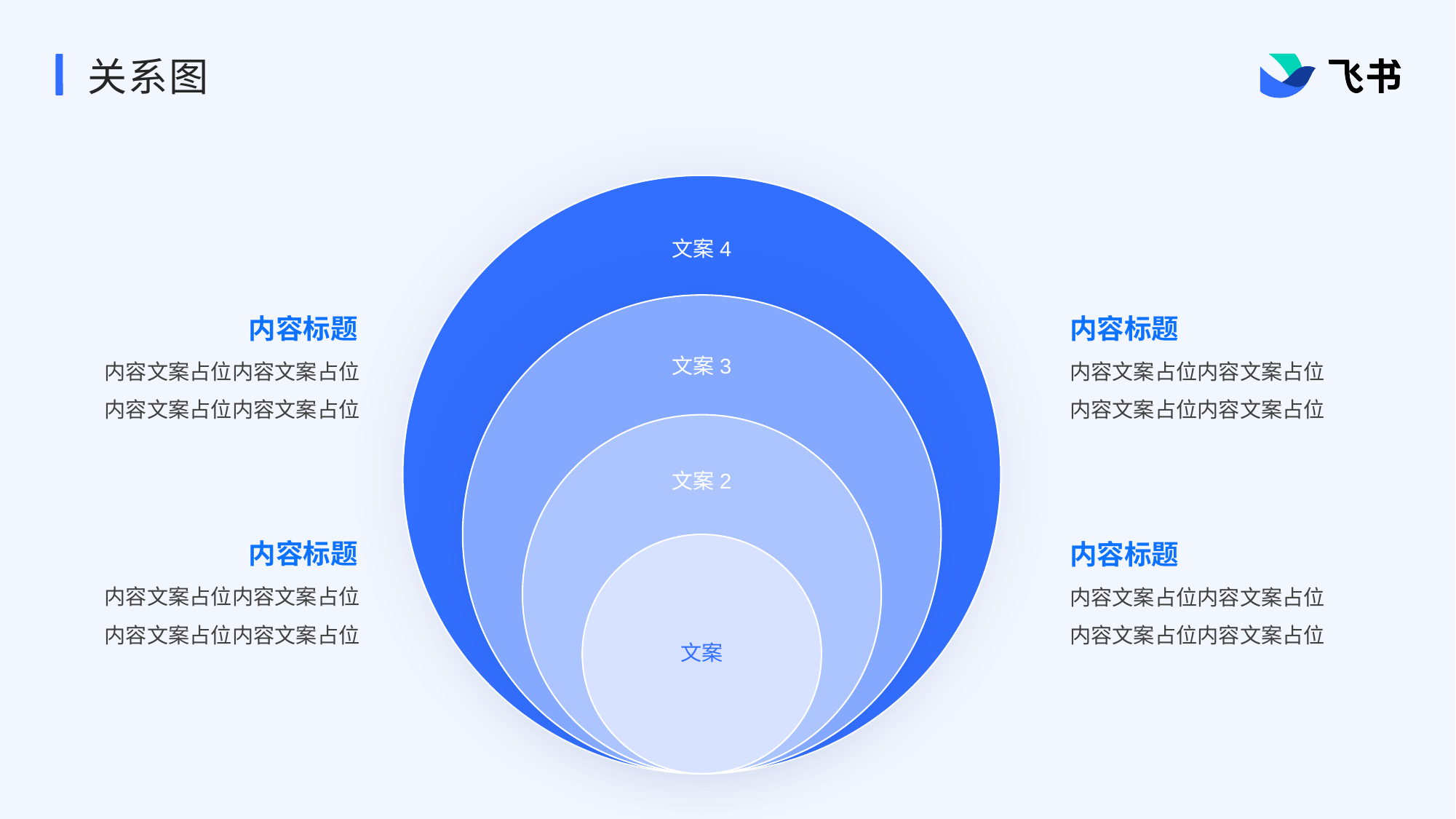

# 关系图
文案4
文案3
文案2
文案
内容标题
内容标题
内容文案占位内容文案占位
内容文案占位内容文案占位
内容文案占位内容文案占位
内容文案占位内容文案占位
内容标题
内容标题
内容文案占位内容文案占位
内容文案占位内容文案占位
内容文案占位内容文案占位
内容文案占位内容文案占位